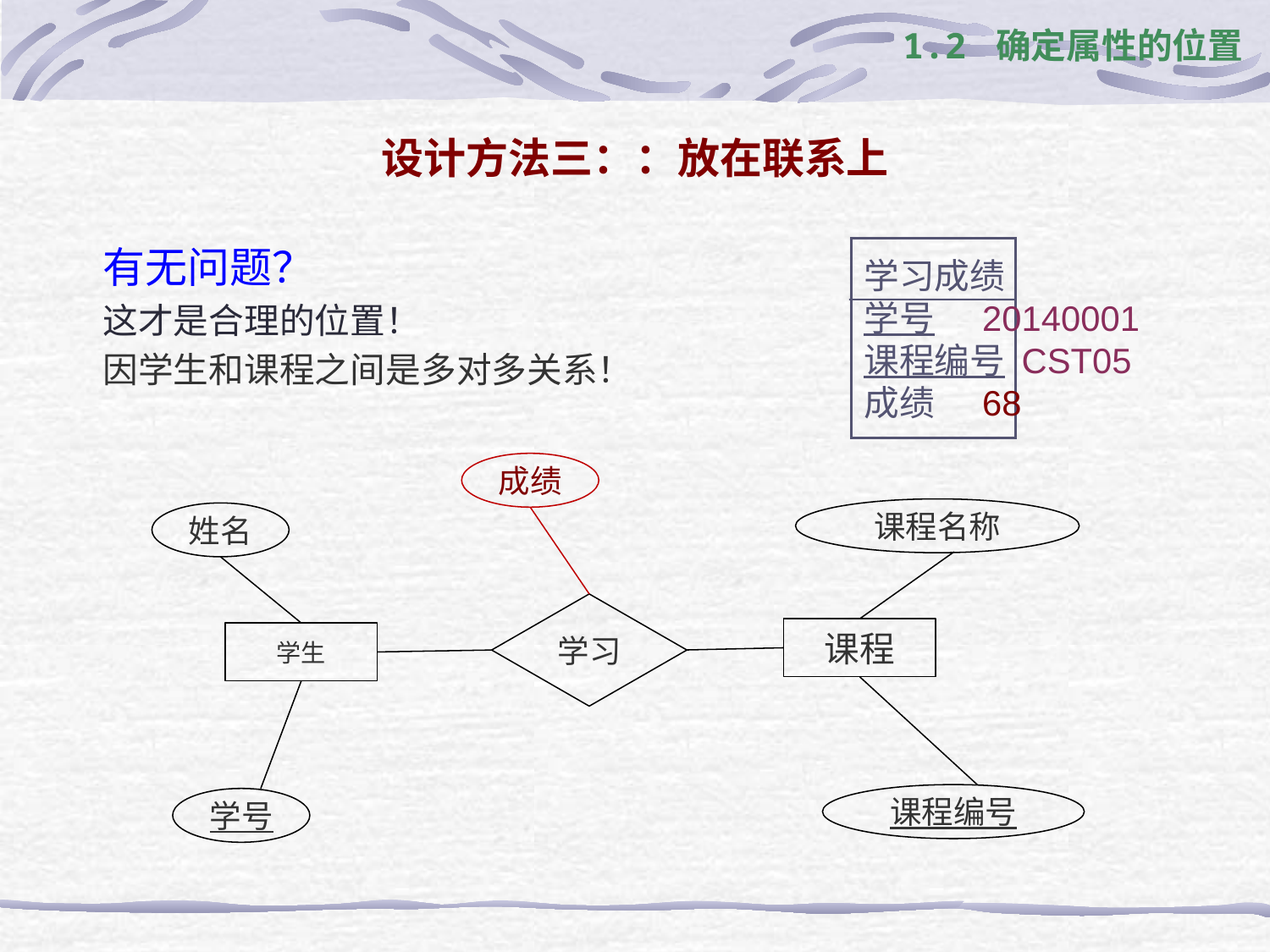

1.2 确定属性的位置
# 设计方法三：：放在联系上
有无问题？
这才是合理的位置！
因学生和课程之间是多对多关系！
学习成绩
学号     20140001
课程编号 CST05
成绩     68

成绩
课程名称
姓名
学习
课程
学生
课程编号
学号